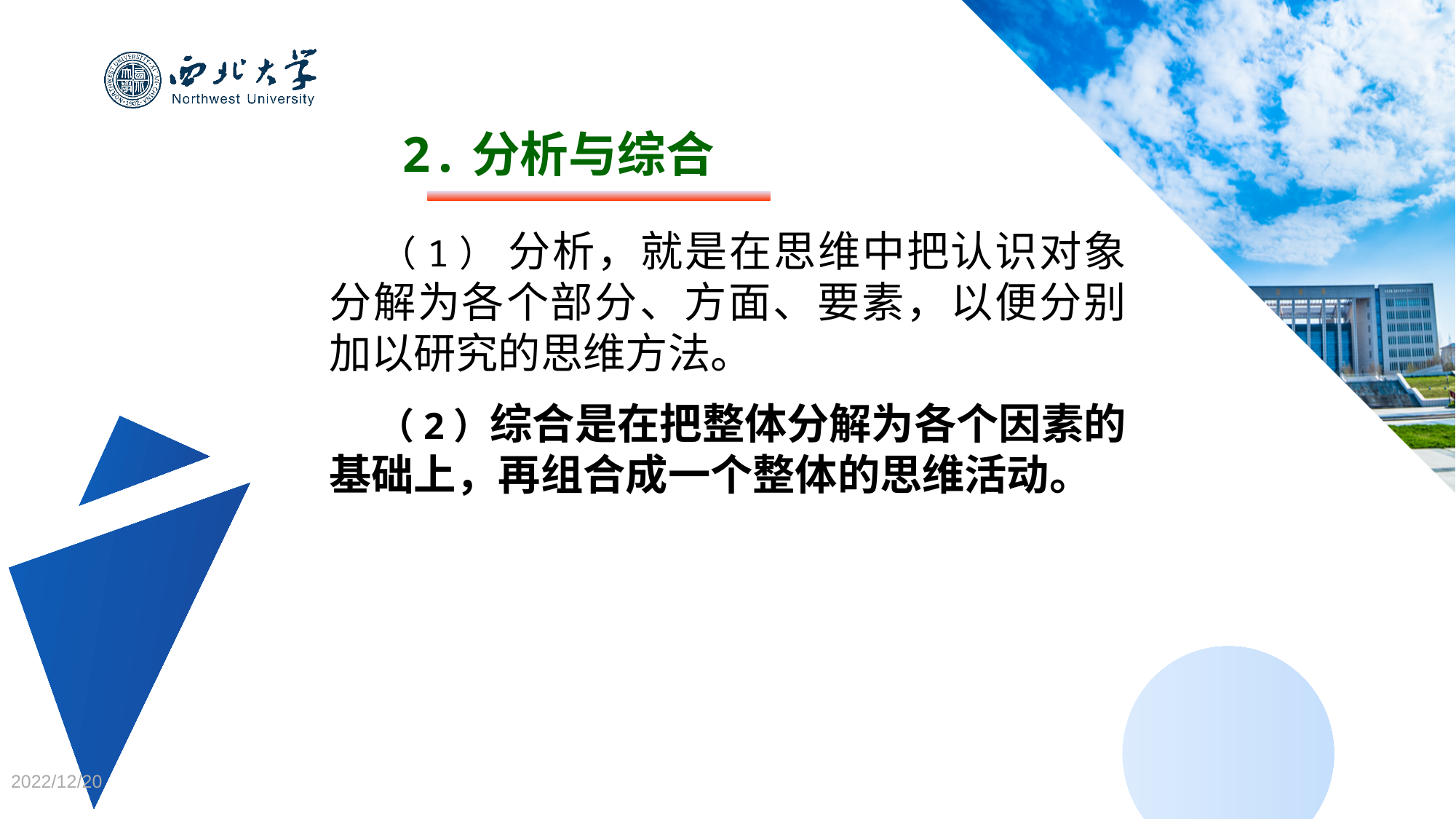

2.分析与综合

    （1） 分析，就是在思维中把认识对象分解为各个部分、方面、要素，以便分别加以研究的思维方法。
    （2）综合是在把整体分解为各个因素的基础上，再组合成一个整体的思维活动。
2022/12/20